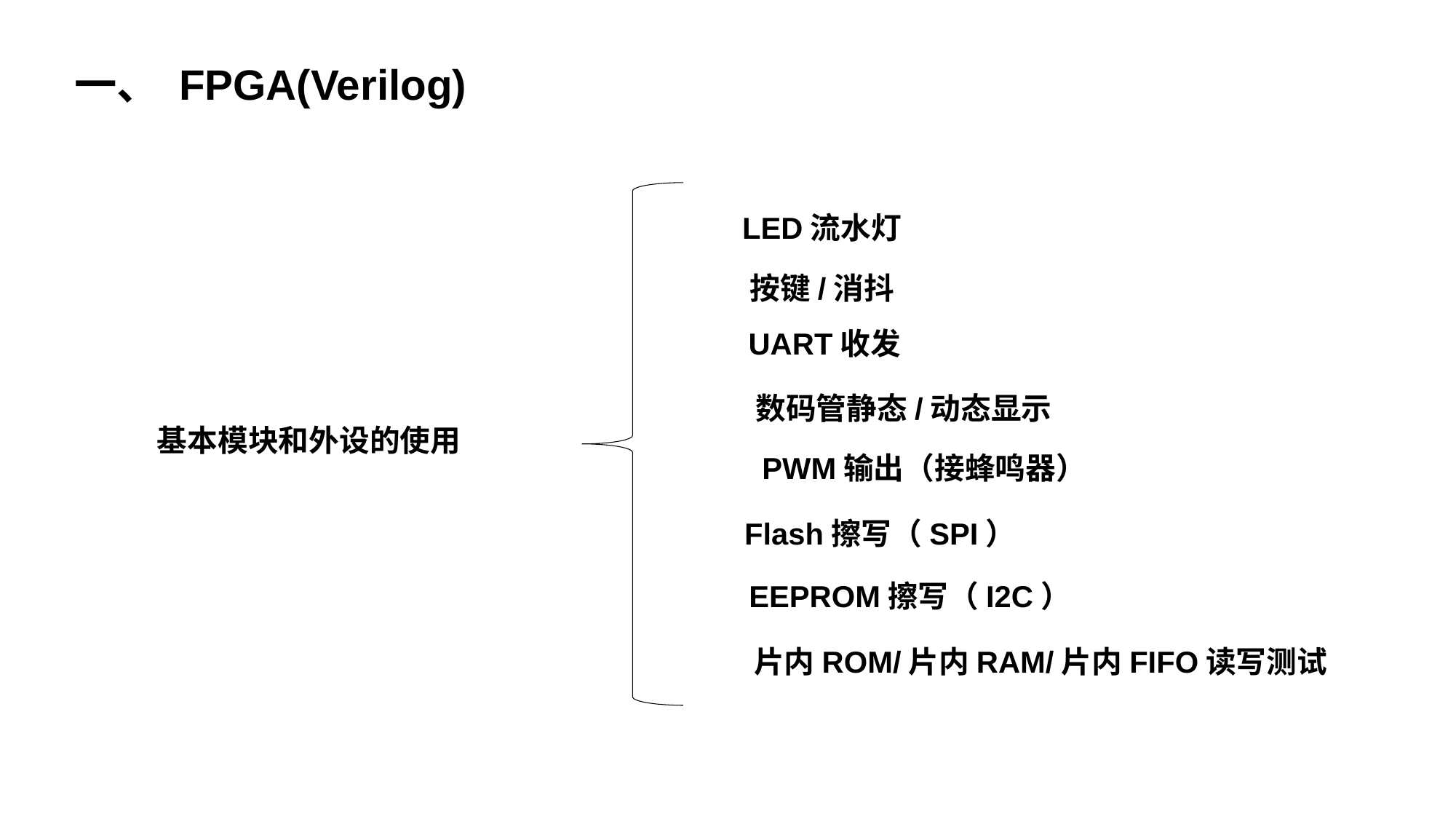

一、 FPGA(Verilog)

LED流水灯
按键/消抖
UART收发
数码管静态/动态显示
基本模块和外设的使用
PWM输出（接蜂鸣器）
Flash擦写（SPI）
EEPROM擦写（I2C）
片内ROM/片内RAM/片内FIFO读写测试